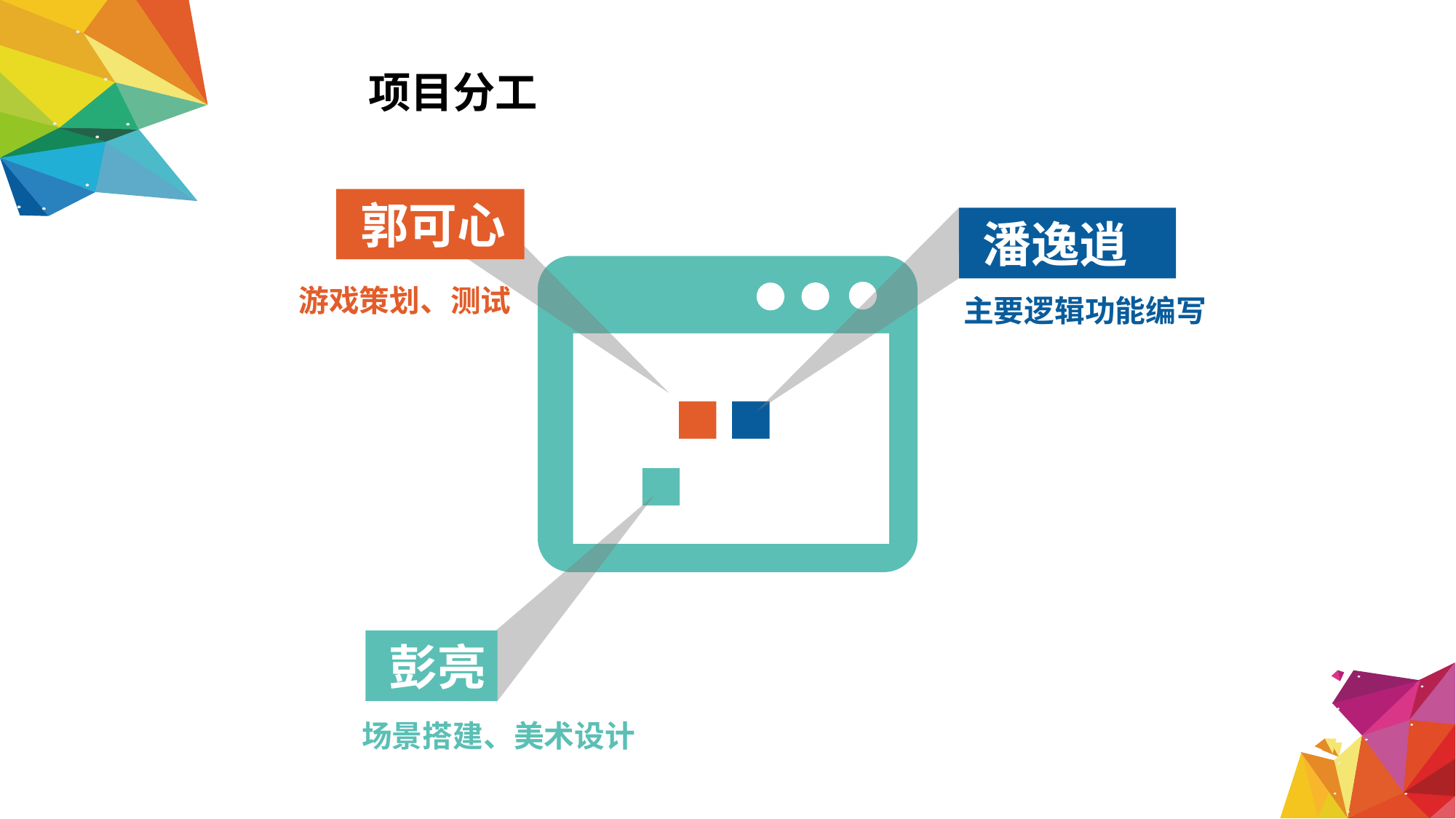

项目分工

郭可心

潘逸逍

游戏策划、测试
主要逻辑功能编写

彭亮

场景搭建、美术设计